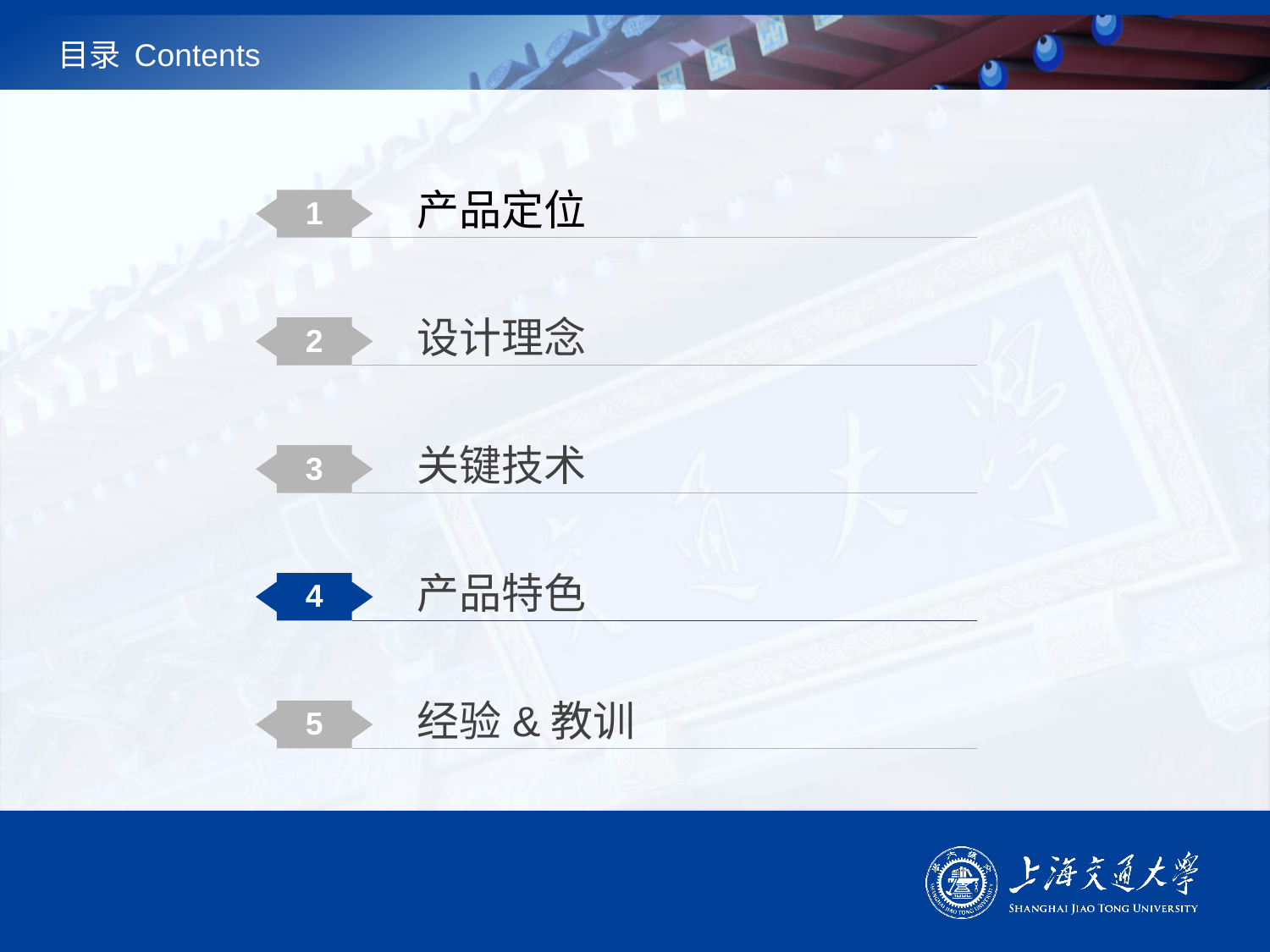

# 目录 Contents
产品定位
1

设计理念
2

关键技术
3

产品特色
4

经验&教训
5